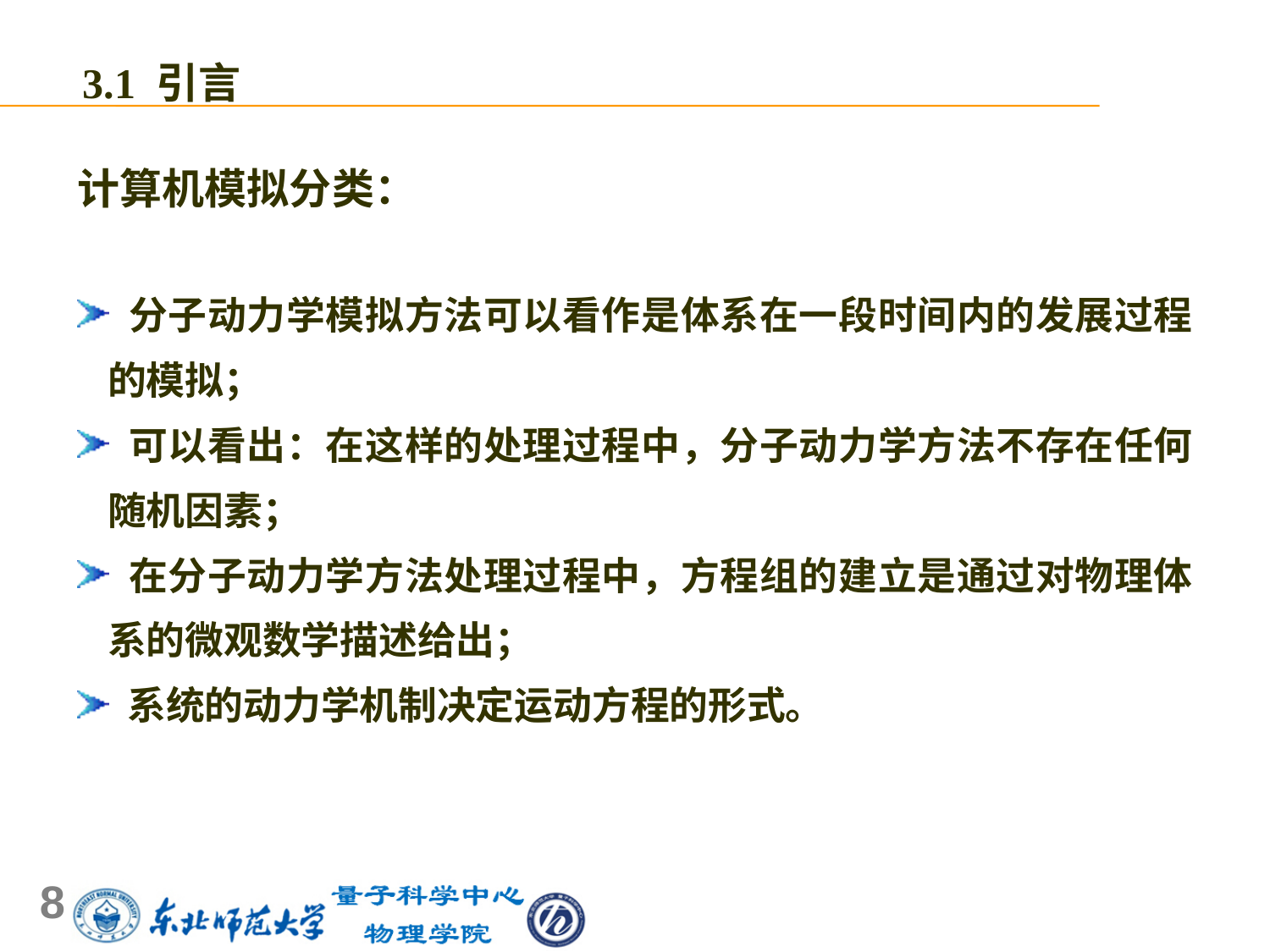

3.1 引言

计算机模拟分类：

 分子动力学模拟方法可以看作是体系在一段时间内的发展过程的模拟；
 可以看出：在这样的处理过程中，分子动力学方法不存在任何随机因素；
 在分子动力学方法处理过程中，方程组的建立是通过对物理体系的微观数学描述给出；
 系统的动力学机制决定运动方程的形式。
8